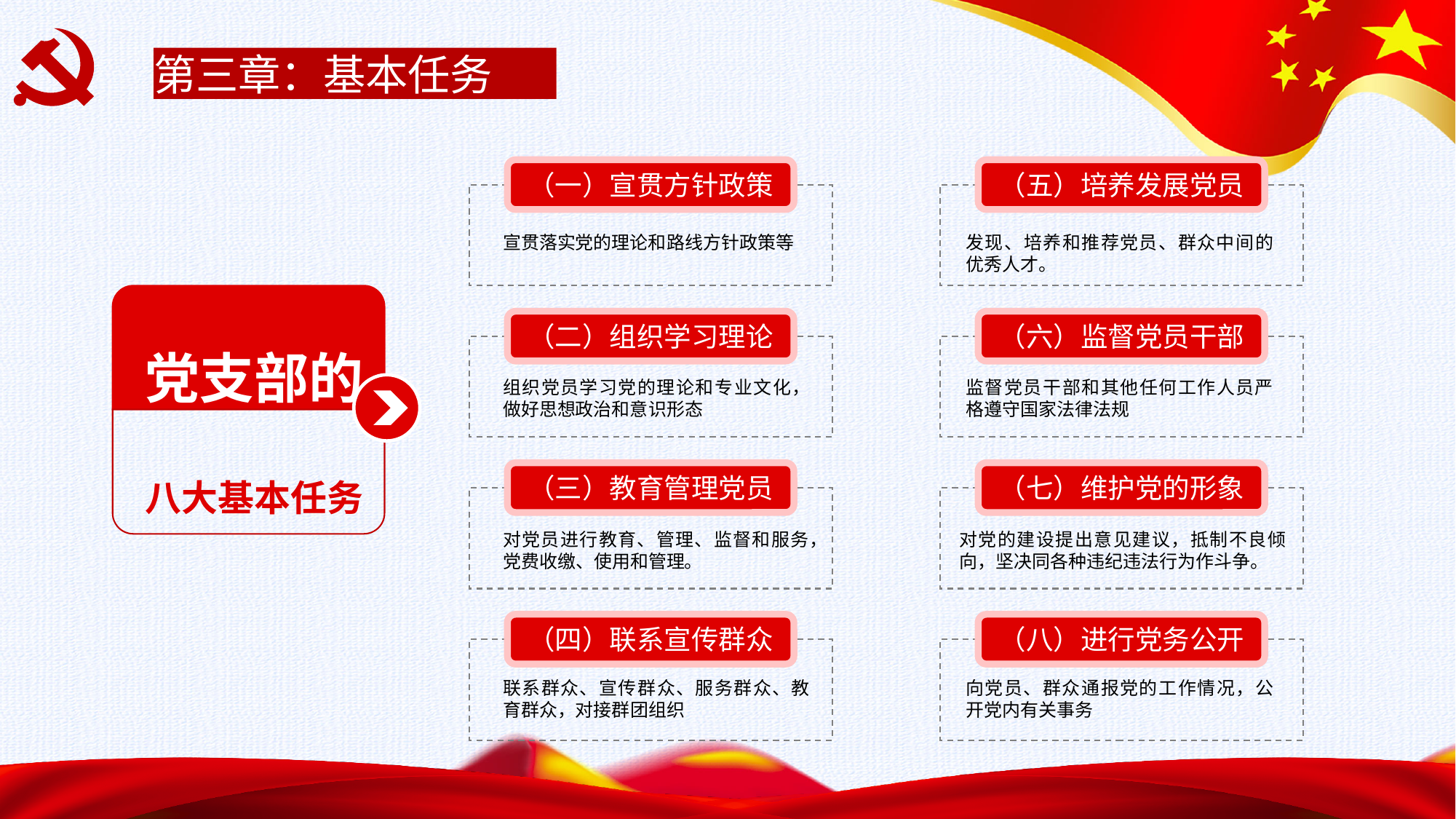

第三章：基本任务
（一）宣贯方针政策

宣贯落实党的理论和路线方针政策等
（五）培养发展党员

发现、培养和推荐党员、群众中间的优秀人才。
党支部的
八大基本任务

（二）组织学习理论

组织党员学习党的理论和专业文化，做好思想政治和意识形态
（六）监督党员干部

监督党员干部和其他任何工作人员严格遵守国家法律法规

（三）教育管理党员

对党员进行教育、管理、监督和服务，党费收缴、使用和管理。
（七）维护党的形象

对党的建设提出意见建议，抵制不良倾向，坚决同各种违纪违法行为作斗争。
（四）联系宣传群众

联系群众、宣传群众、服务群众、教育群众，对接群团组织
（八）进行党务公开

向党员、群众通报党的工作情况，公开党内有关事务